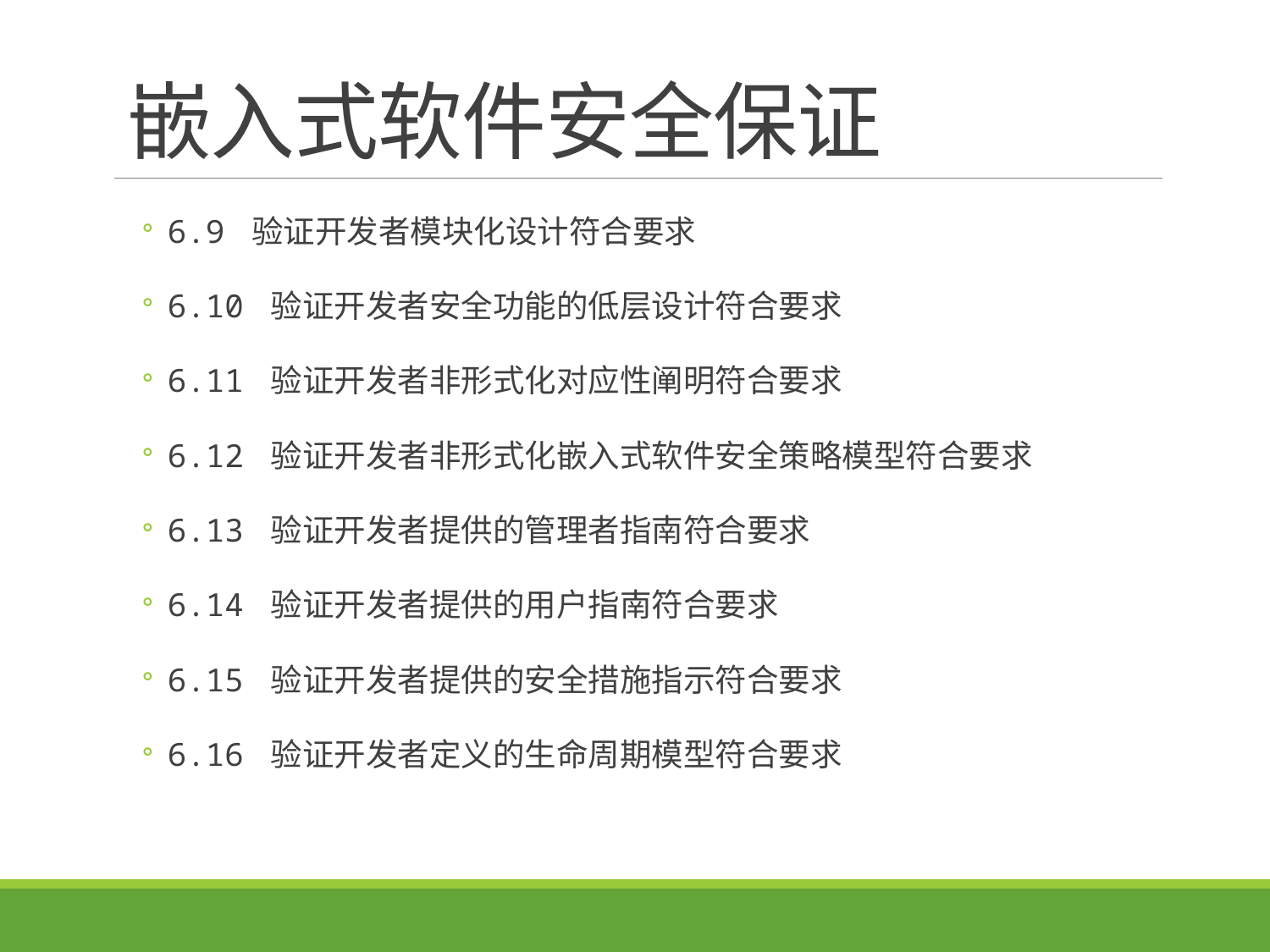

# 嵌入式软件安全保证
6.9 验证开发者模块化设计符合要求
6.10 验证开发者安全功能的低层设计符合要求
6.11 验证开发者非形式化对应性阐明符合要求
6.12 验证开发者非形式化嵌入式软件安全策略模型符合要求
6.13 验证开发者提供的管理者指南符合要求
6.14 验证开发者提供的用户指南符合要求
6.15 验证开发者提供的安全措施指示符合要求
6.16 验证开发者定义的生命周期模型符合要求